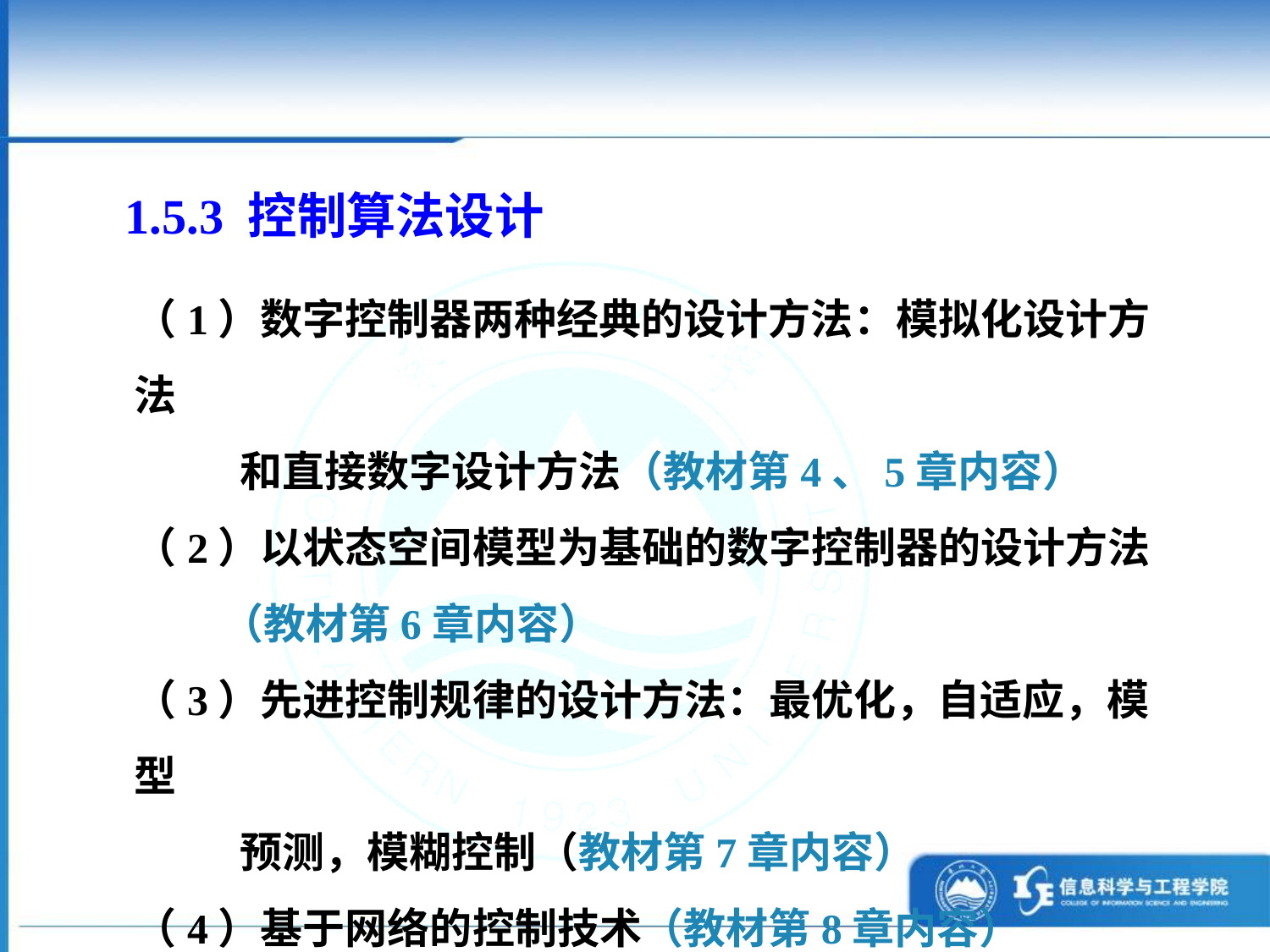

1.5.3 控制算法设计
（1）数字控制器两种经典的设计方法：模拟化设计方法
          和直接数字设计方法（教材第4、5章内容）
（2）以状态空间模型为基础的数字控制器的设计方法
        （教材第6章内容）
（3）先进控制规律的设计方法：最优化，自适应，模型
          预测，模糊控制（教材第7章内容）
（4）基于网络的控制技术（教材第8章内容）